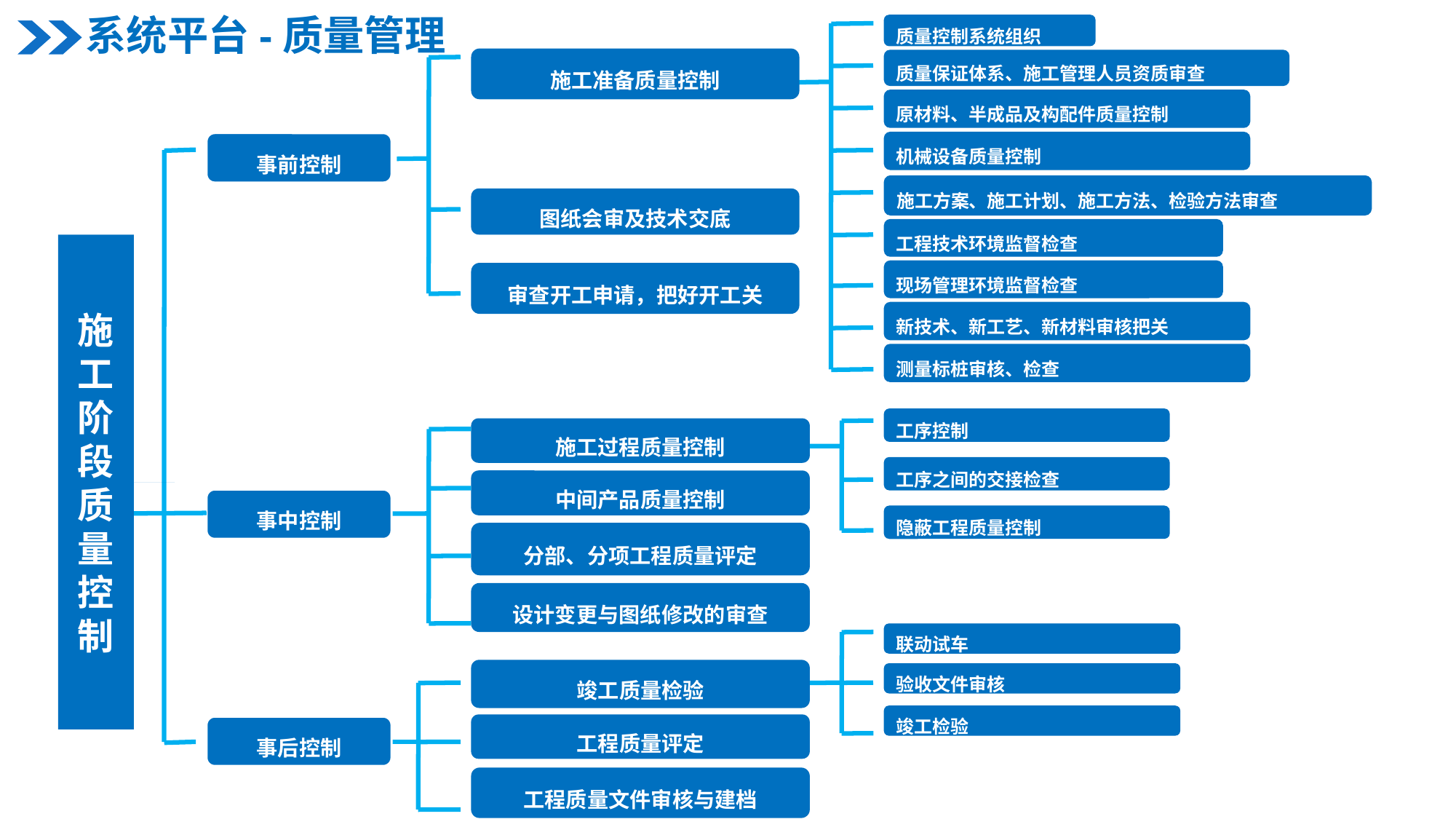

系统平台-质量管理
质量控制系统组织
施工准备质量控制
质量保证体系、施工管理人员资质审查
原材料、半成品及构配件质量控制
机械设备质量控制
事前控制
施工方案、施工计划、施工方法、检验方法审查
图纸会审及技术交底
工程技术环境监督检查
施工阶段质量控制
现场管理环境监督检查
审查开工申请，把好开工关
新技术、新工艺、新材料审核把关
测量标桩审核、检查
工序控制
施工过程质量控制
工序之间的交接检查
中间产品质量控制
事中控制
隐蔽工程质量控制
分部、分项工程质量评定
设计变更与图纸修改的审查
联动试车
竣工质量检验
验收文件审核
竣工检验
工程质量评定
事后控制
工程质量文件审核与建档